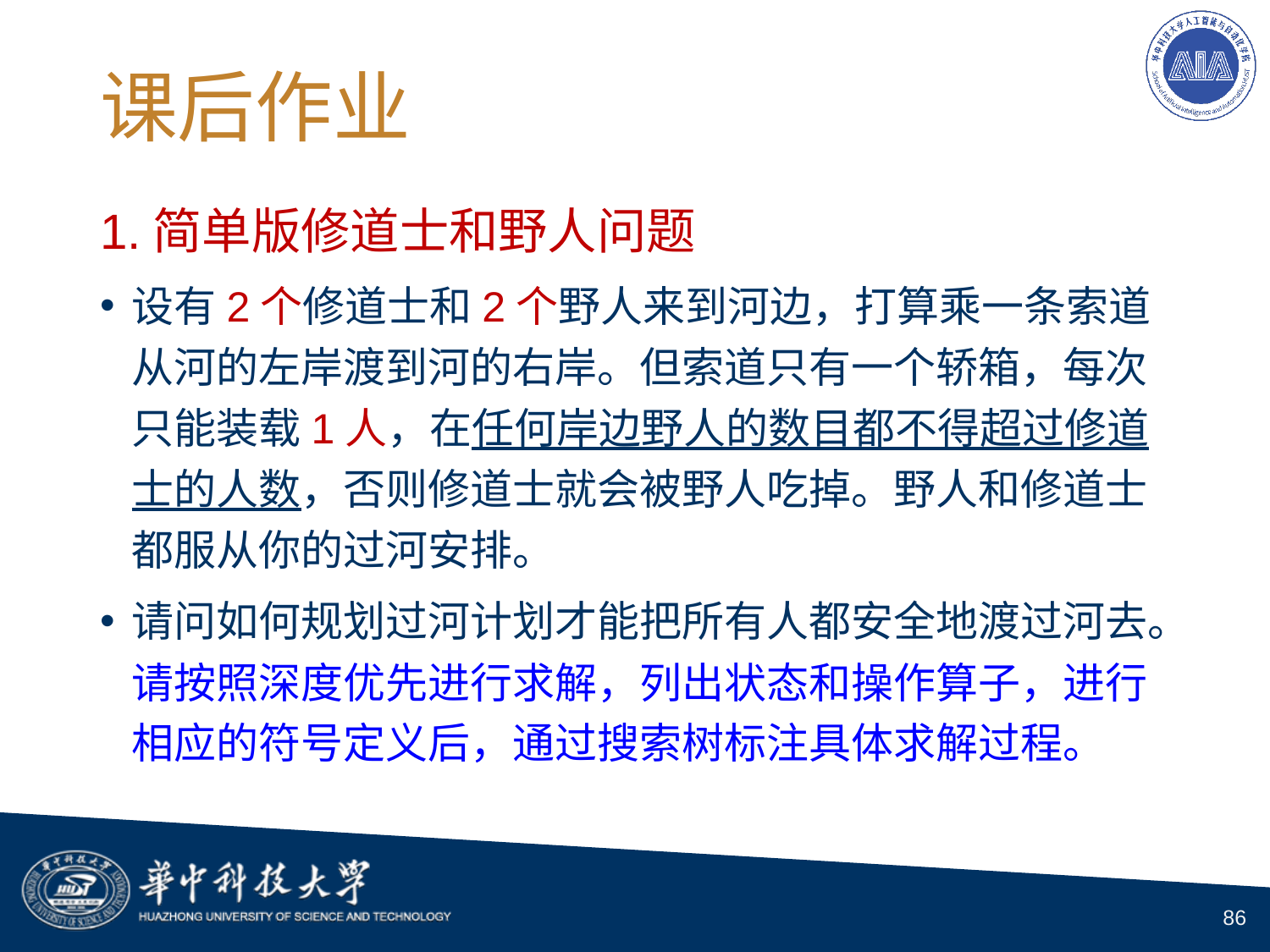

# 课后作业
1.简单版修道士和野人问题
设有2个修道士和2个野人来到河边，打算乘一条索道从河的左岸渡到河的右岸。但索道只有一个轿箱，每次只能装载1人，在任何岸边野人的数目都不得超过修道士的人数，否则修道士就会被野人吃掉。野人和修道士都服从你的过河安排。
请问如何规划过河计划才能把所有人都安全地渡过河去。请按照深度优先进行求解，列出状态和操作算子，进行相应的符号定义后，通过搜索树标注具体求解过程。
86